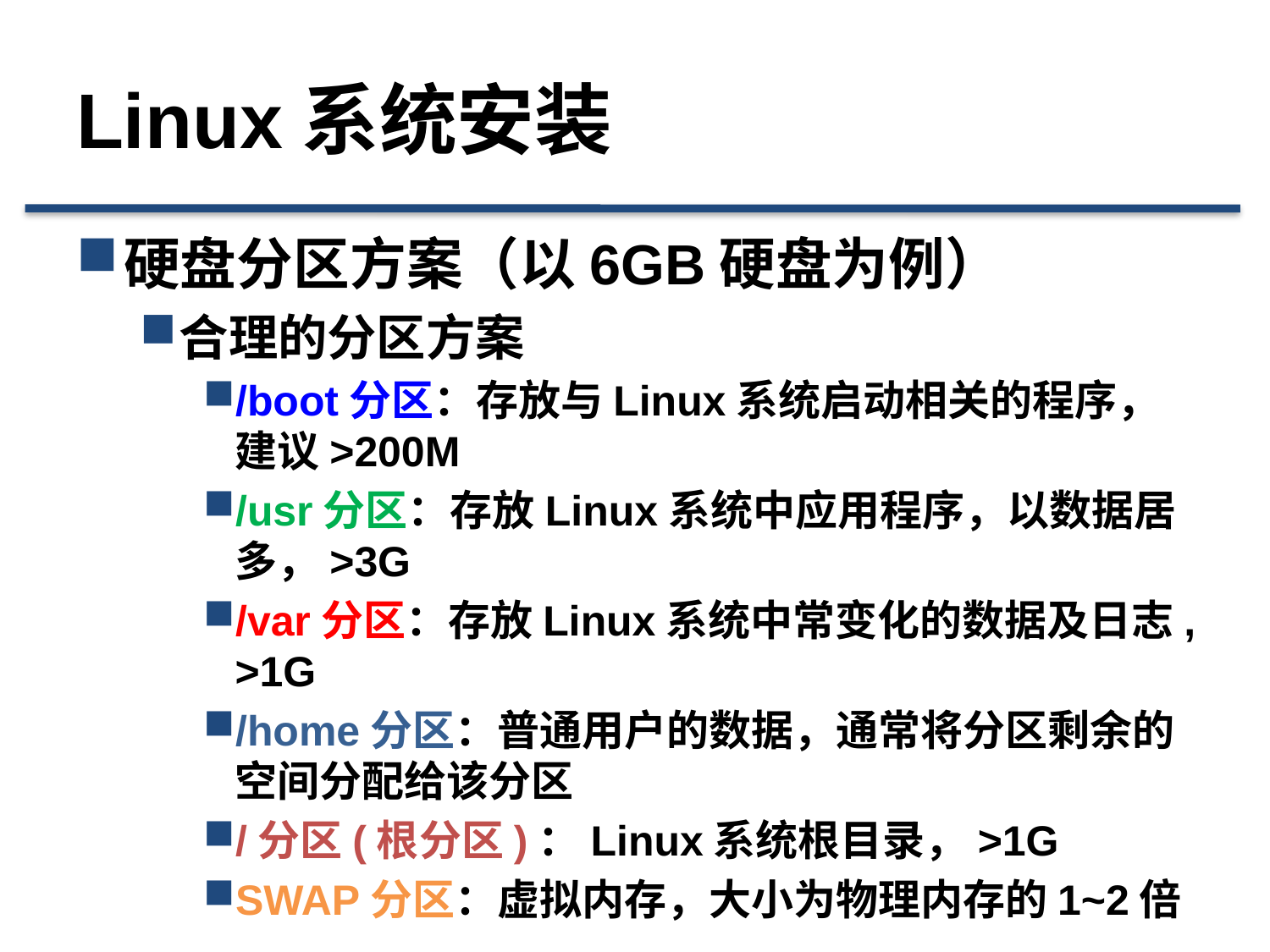

# Linux系统安装
硬盘分区方案（以6GB硬盘为例）
合理的分区方案
/boot分区：存放与Linux系统启动相关的程序，建议>200M
/usr分区：存放Linux系统中应用程序，以数据居多，>3G
/var分区：存放Linux系统中常变化的数据及日志,>1G
/home分区：普通用户的数据，通常将分区剩余的空间分配给该分区
/分区(根分区)：Linux系统根目录，>1G
SWAP分区：虚拟内存，大小为物理内存的1~2倍